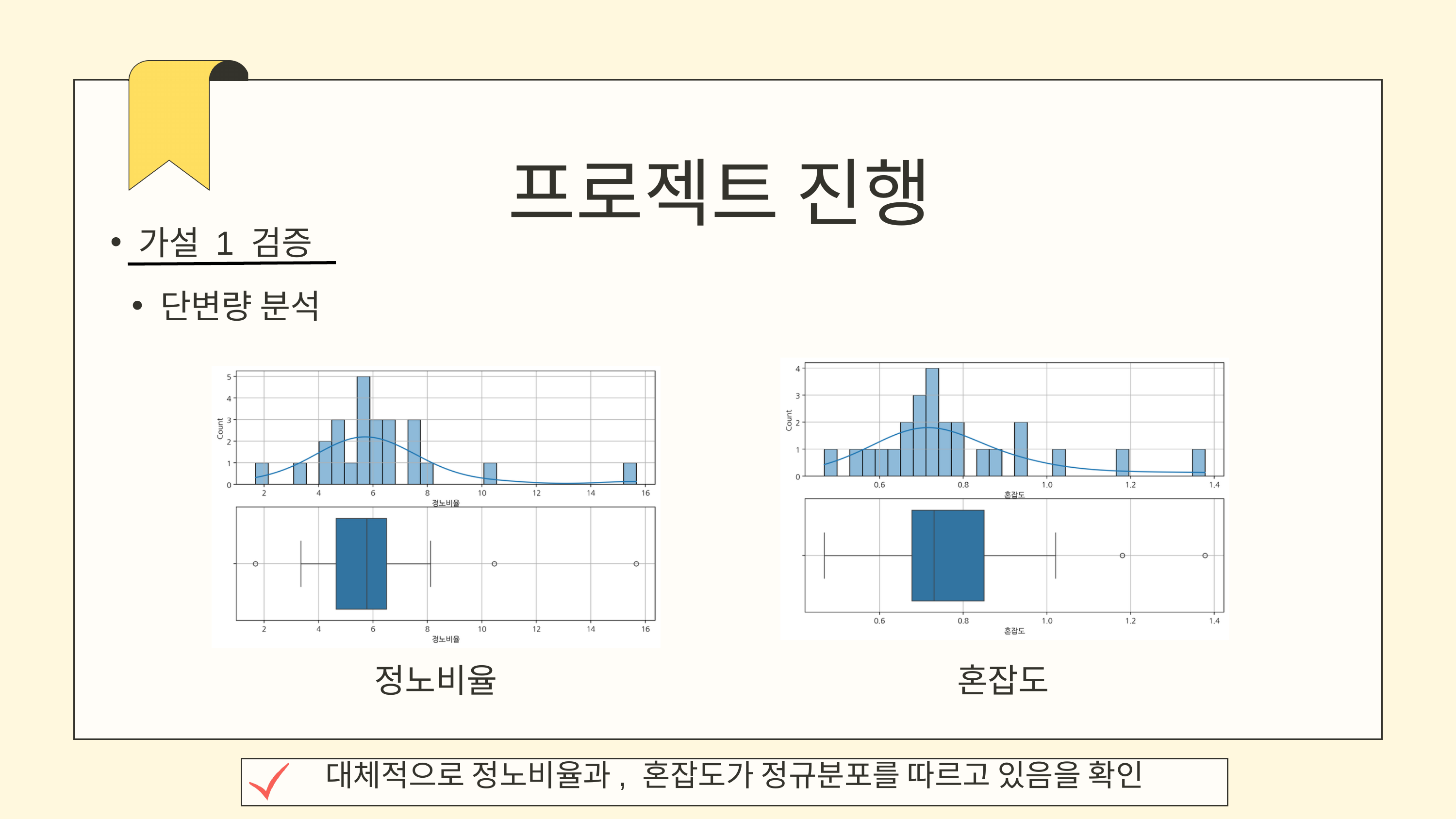

프로젝트 진행
가설 1 검증

단변량 분석

정노비율
혼잡도

대체적으로 정노비율과, 혼잡도가 정규분포를 따르고 있음을 확인